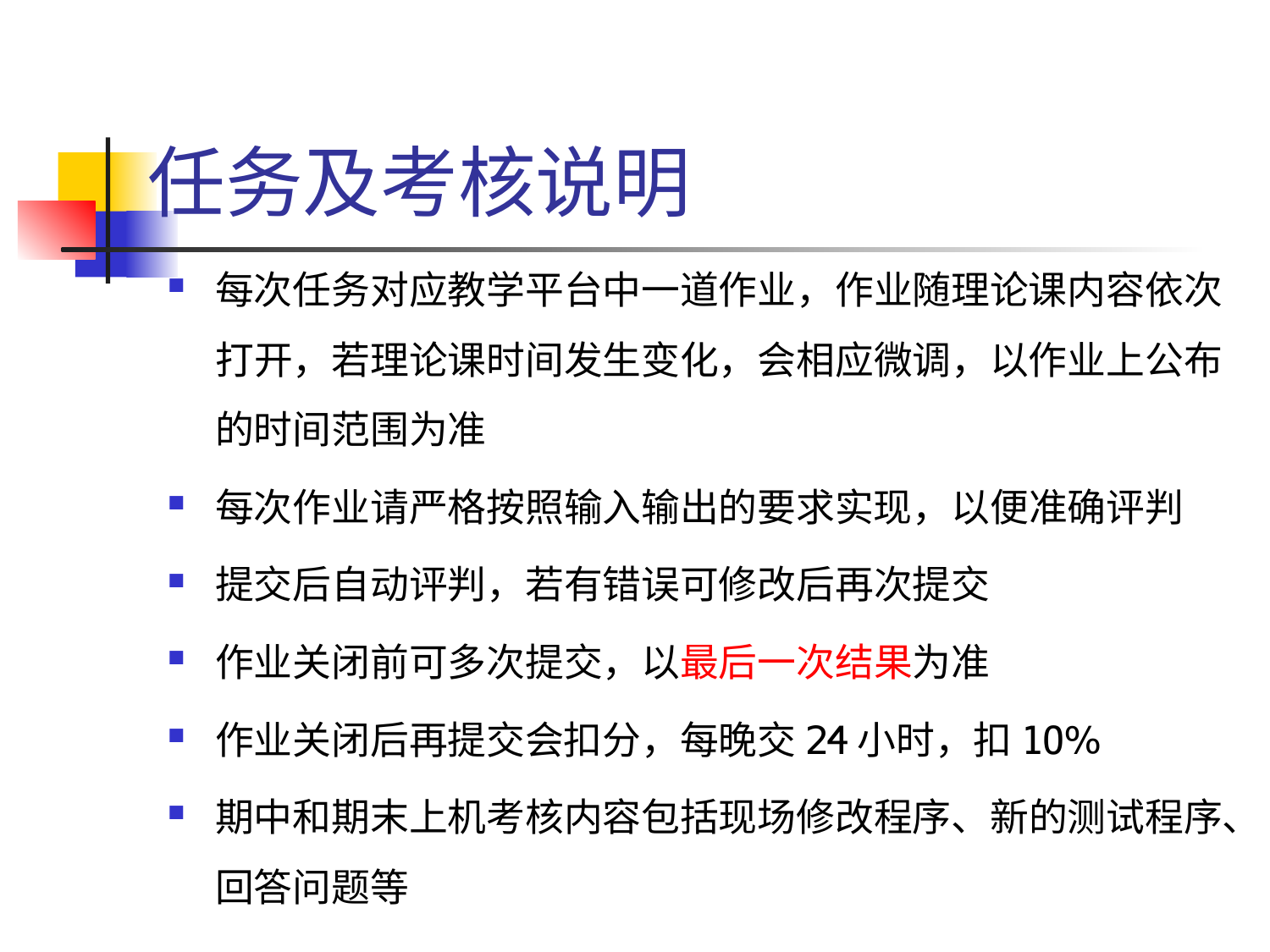

# 任务及考核说明
每次任务对应教学平台中一道作业，作业随理论课内容依次打开，若理论课时间发生变化，会相应微调，以作业上公布的时间范围为准
每次作业请严格按照输入输出的要求实现，以便准确评判
提交后自动评判，若有错误可修改后再次提交
作业关闭前可多次提交，以最后一次结果为准
作业关闭后再提交会扣分，每晚交24小时，扣10%
期中和期末上机考核内容包括现场修改程序、新的测试程序、回答问题等